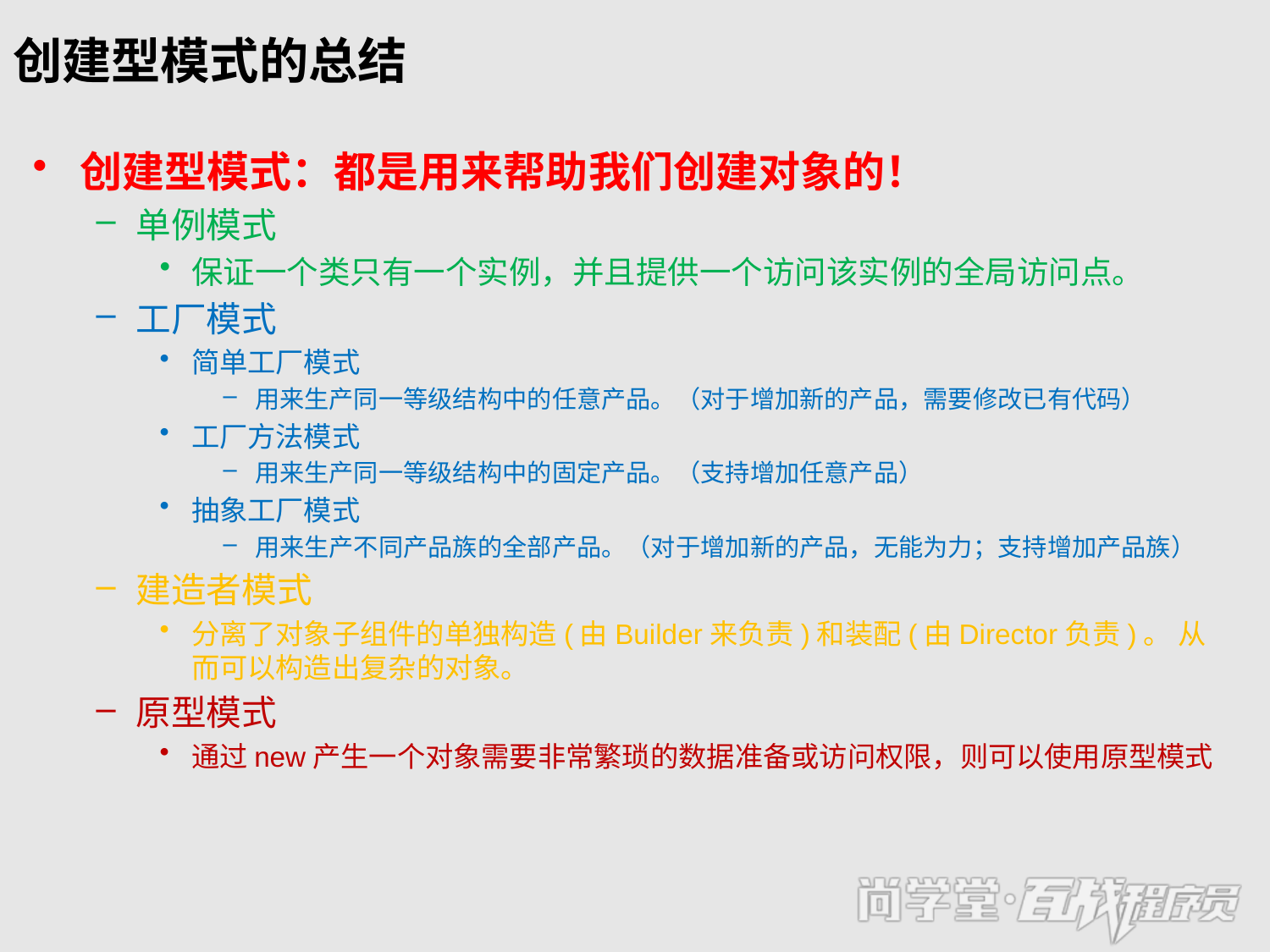

# 创建型模式的总结
创建型模式：都是用来帮助我们创建对象的！
单例模式
保证一个类只有一个实例，并且提供一个访问该实例的全局访问点。
工厂模式
简单工厂模式
用来生产同一等级结构中的任意产品。（对于增加新的产品，需要修改已有代码）
工厂方法模式
用来生产同一等级结构中的固定产品。（支持增加任意产品）
抽象工厂模式
用来生产不同产品族的全部产品。（对于增加新的产品，无能为力；支持增加产品族）
建造者模式
分离了对象子组件的单独构造(由Builder来负责)和装配(由Director负责)。 从而可以构造出复杂的对象。
原型模式
通过new产生一个对象需要非常繁琐的数据准备或访问权限，则可以使用原型模式